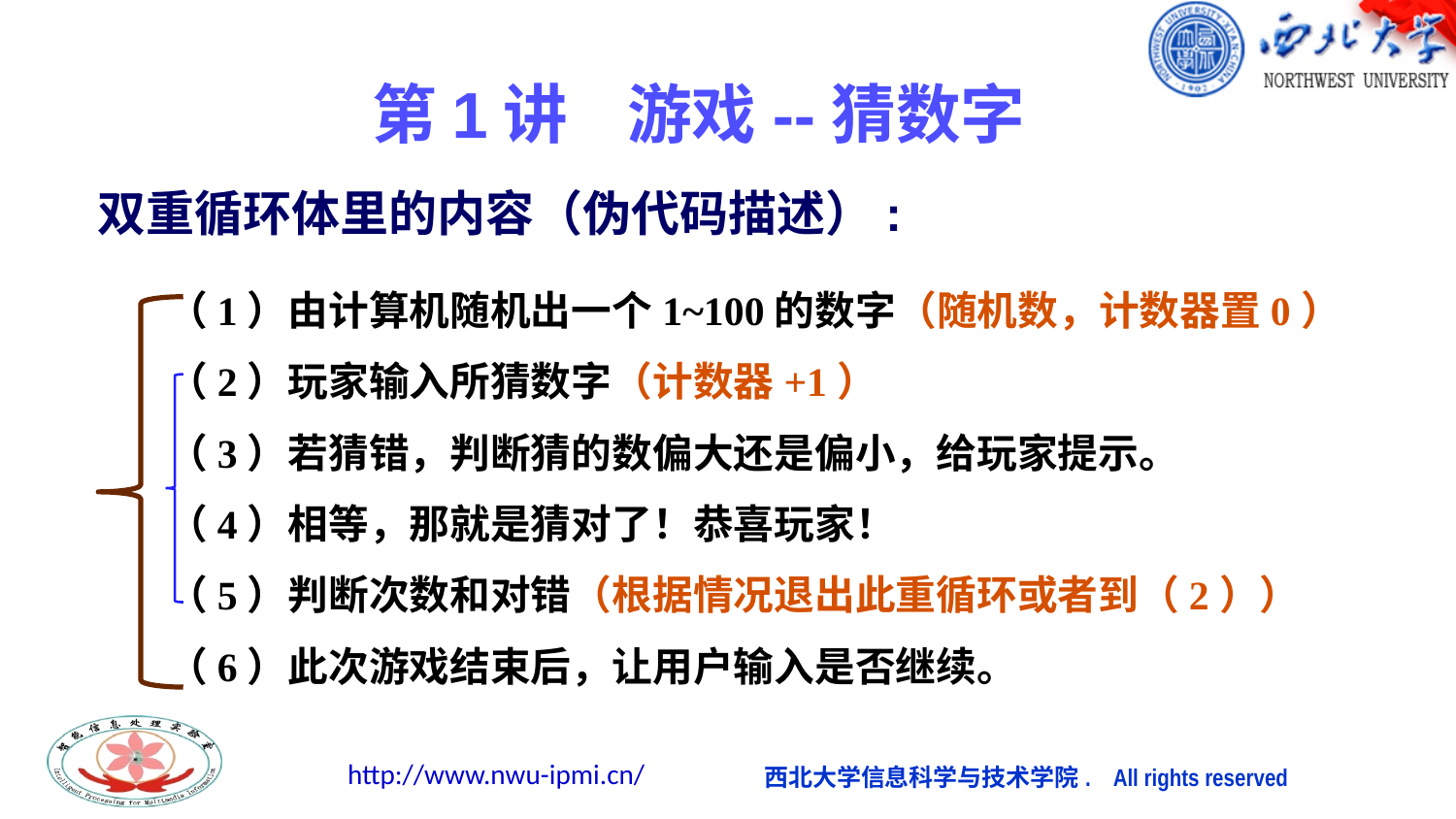

# 第1讲    游戏--猜数字
双重循环体里的内容（伪代码描述）:
（1）由计算机随机出一个1~100的数字（随机数，计数器置0）
（2）玩家输入所猜数字（计数器+1）
（3）若猜错，判断猜的数偏大还是偏小，给玩家提示。
（4）相等，那就是猜对了！恭喜玩家！
（5）判断次数和对错（根据情况退出此重循环或者到（2））
（6）此次游戏结束后，让用户输入是否继续。